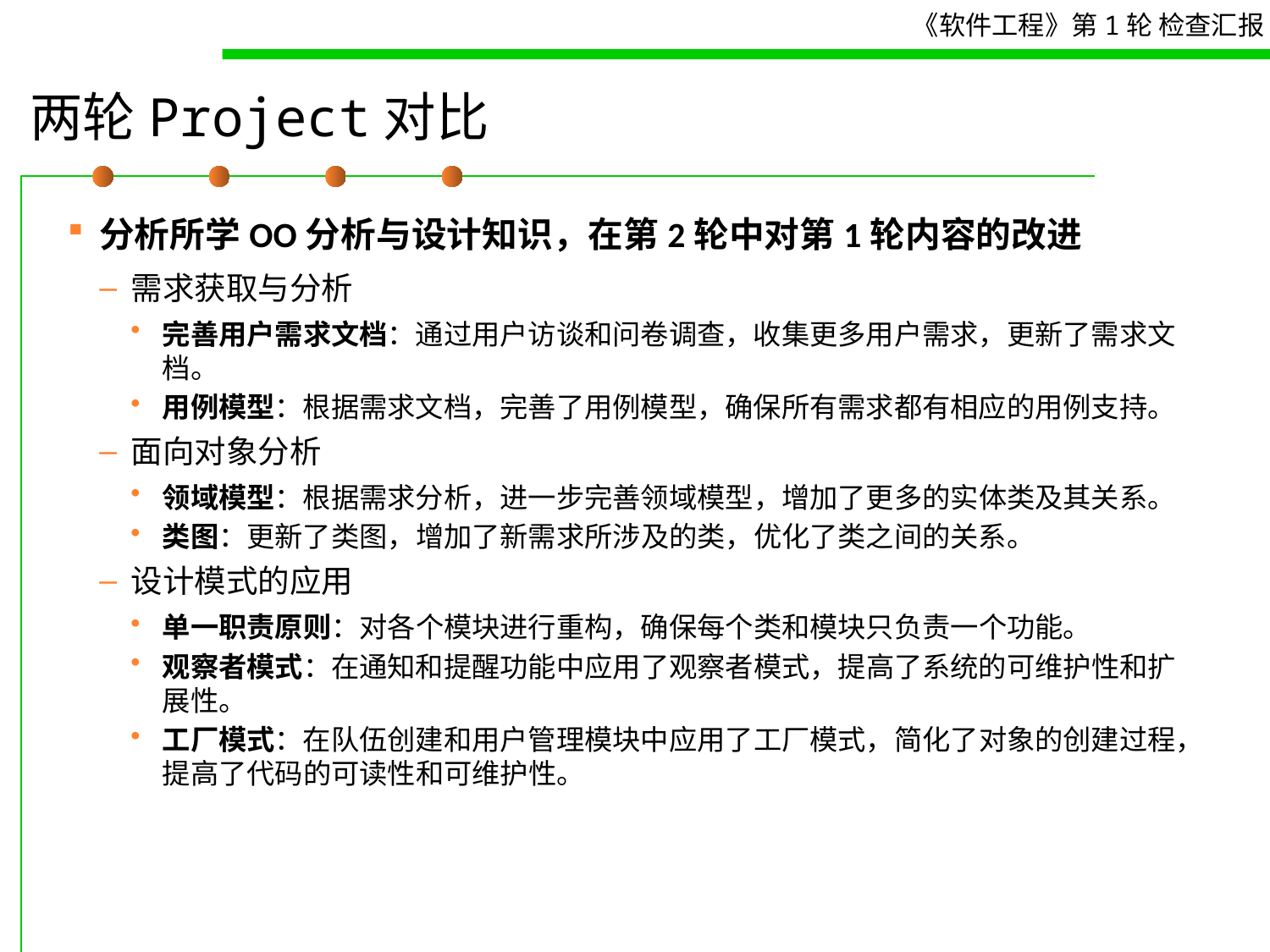

# 两轮Project对比
分析所学OO分析与设计知识，在第2轮中对第1轮内容的改进
需求获取与分析
完善用户需求文档：通过用户访谈和问卷调查，收集更多用户需求，更新了需求文档。
用例模型：根据需求文档，完善了用例模型，确保所有需求都有相应的用例支持。
面向对象分析
领域模型：根据需求分析，进一步完善领域模型，增加了更多的实体类及其关系。
类图：更新了类图，增加了新需求所涉及的类，优化了类之间的关系。
设计模式的应用
单一职责原则：对各个模块进行重构，确保每个类和模块只负责一个功能。
观察者模式：在通知和提醒功能中应用了观察者模式，提高了系统的可维护性和扩展性。
工厂模式：在队伍创建和用户管理模块中应用了工厂模式，简化了对象的创建过程，提高了代码的可读性和可维护性。